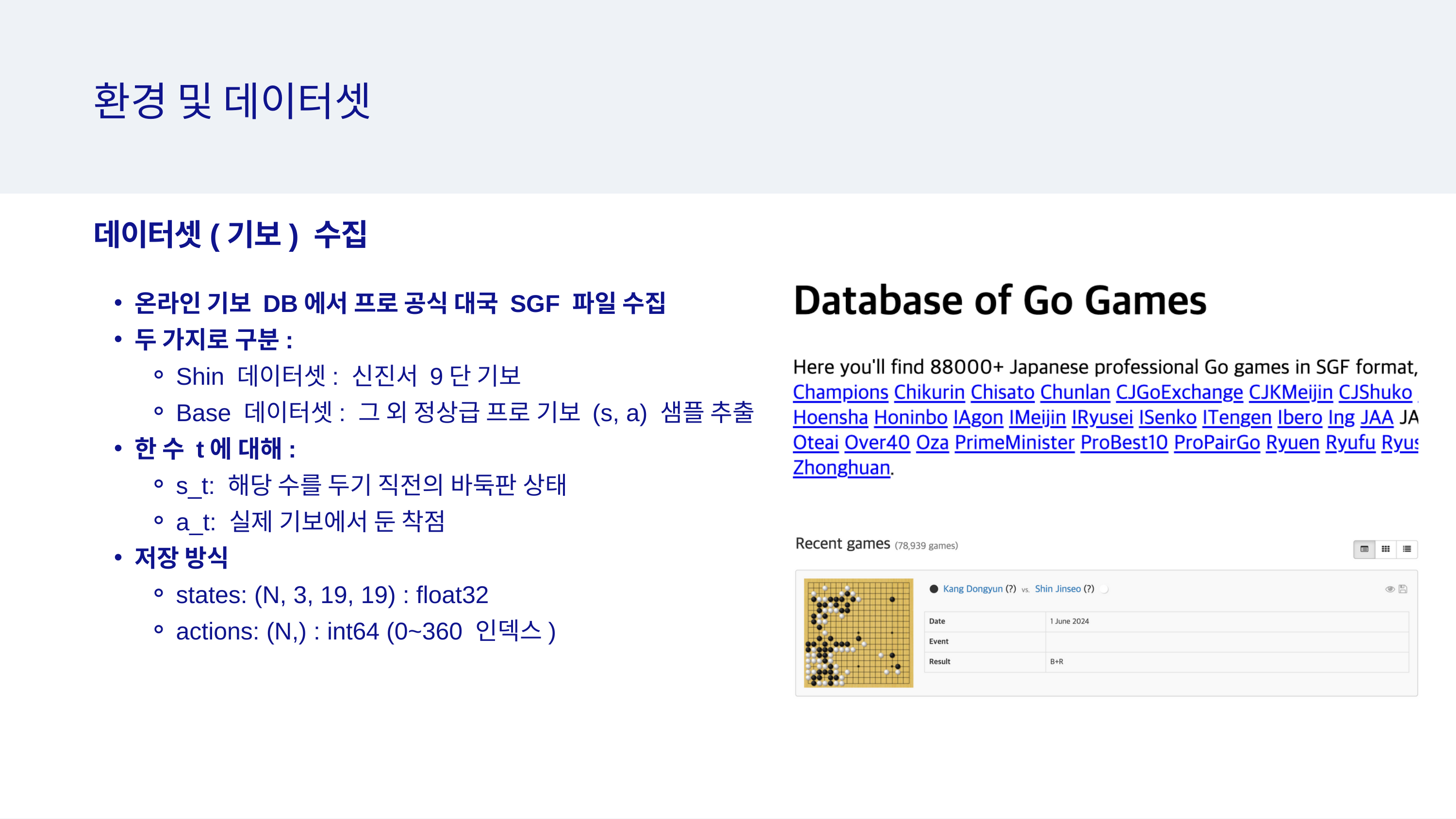

환경 및 데이터셋

데이터셋(기보) 수집

온라인 기보 DB에서 프로 공식 대국 SGF 파일 수집
두 가지로 구분:
Shin 데이터셋: 신진서 9단 기보
Base 데이터셋: 그 외 정상급 프로 기보 (s, a) 샘플 추출
한 수 t에 대해:
s_t​: 해당 수를 두기 직전의 바둑판 상태
a_t​: 실제 기보에서 둔 착점
저장 방식
states: (N, 3, 19, 19) : float32
actions: (N,) : int64 (0~360 인덱스)